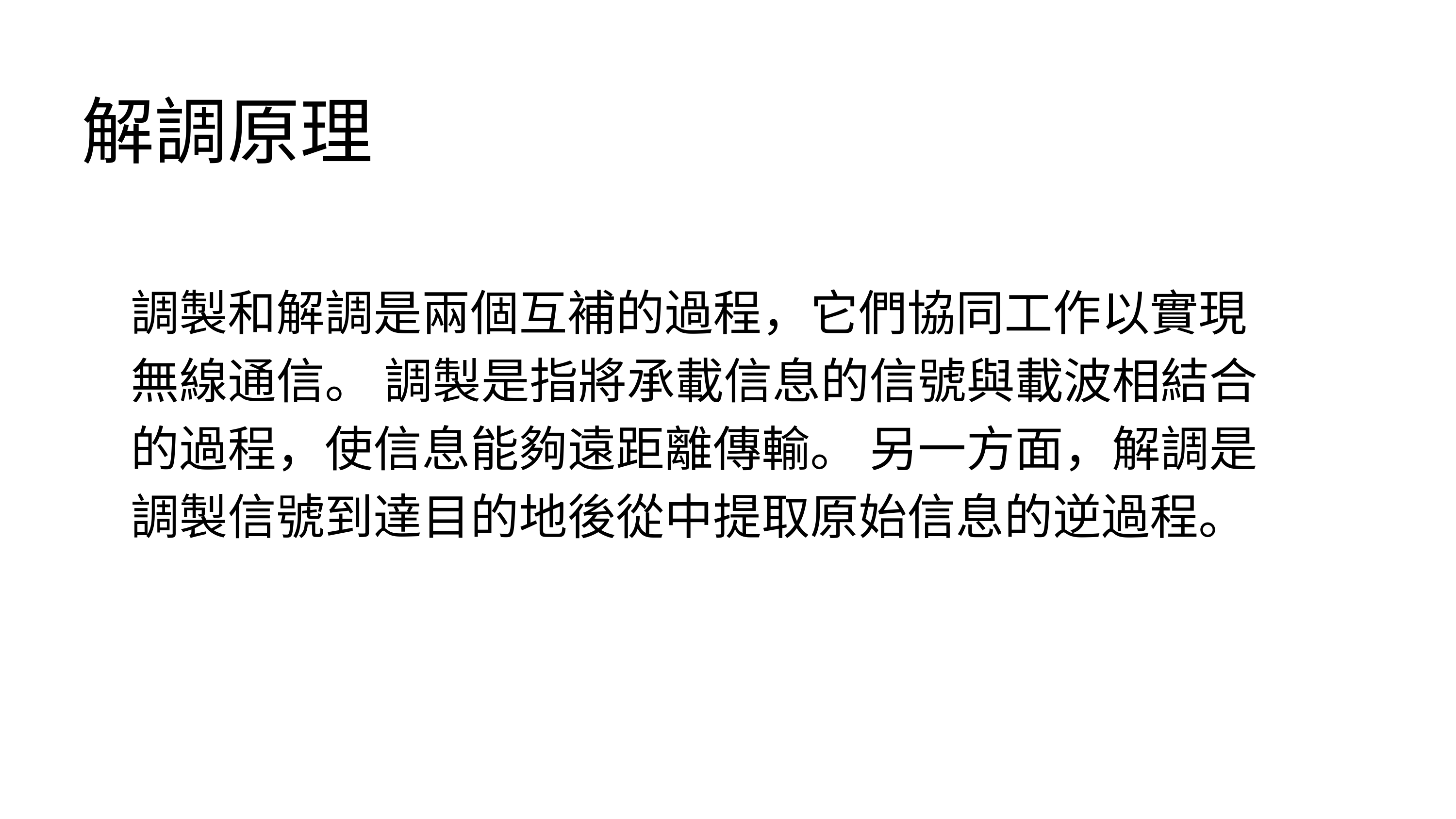

解調原理
調製和解調是兩個互補的過程，它們協同工作以實現無線通信。 調製是指將承載信息的信號與載波相結合的過程，使信息能夠遠距離傳輸。 另一方面，解調是調製信號到達目的地後從中提取原始信息的逆過程。